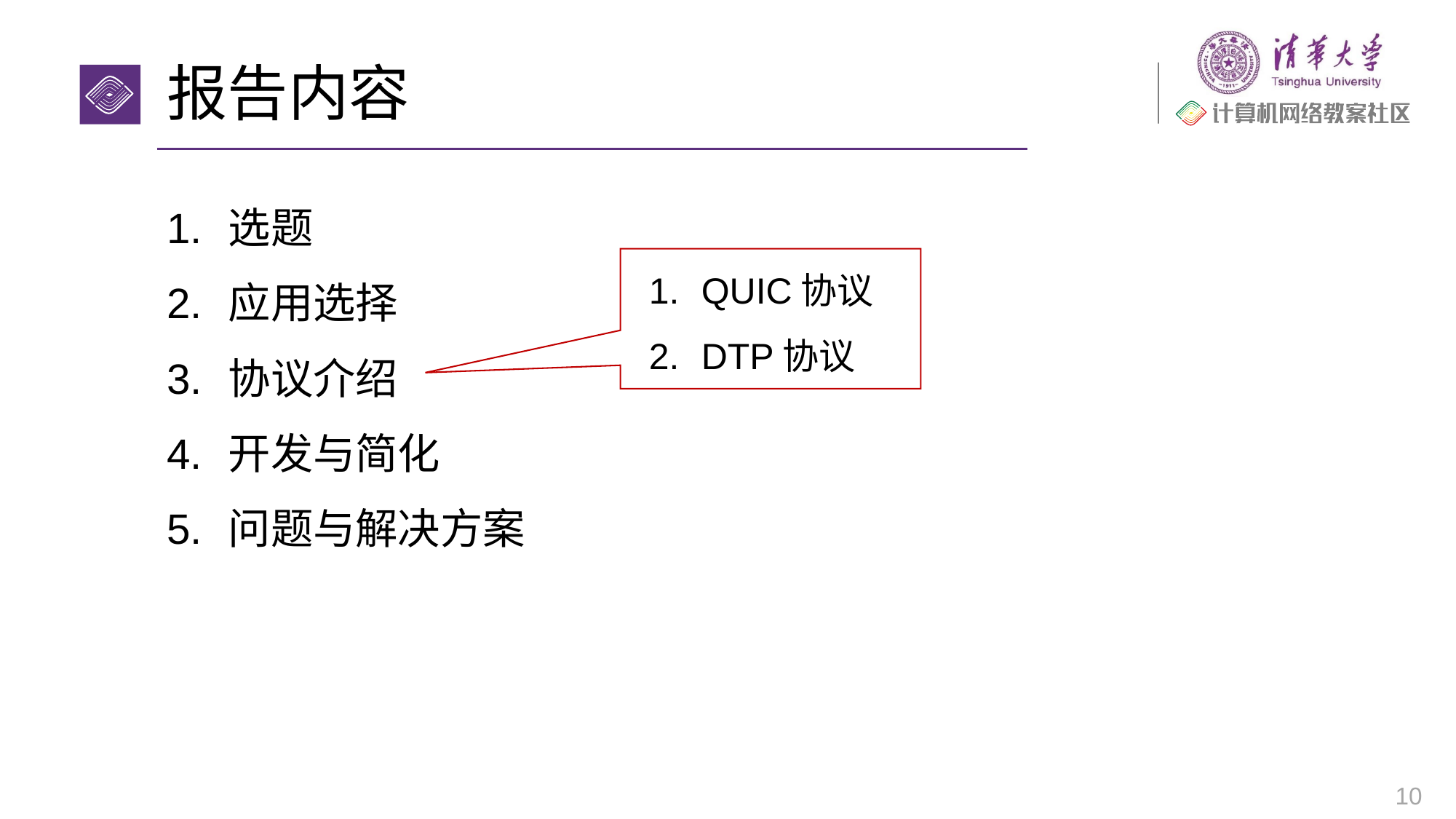

# 报告内容
选题
应用选择
协议介绍
开发与简化
问题与解决方案
QUIC协议
DTP协议
10